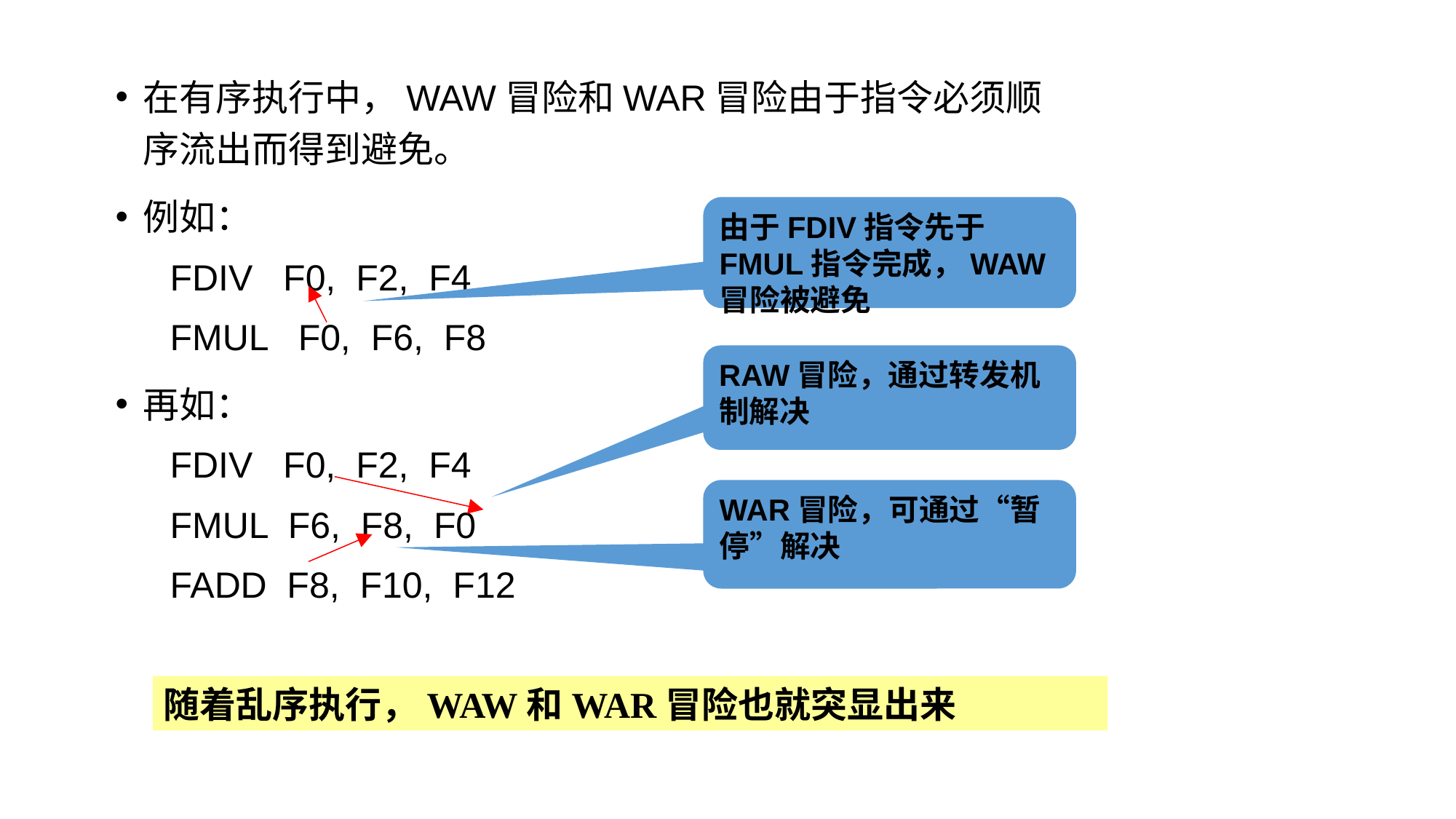

在有序执行中，WAW冒险和WAR冒险由于指令必须顺序流出而得到避免。
例如：
FDIV   F0,  F2,  F4
FMUL   F0,  F6,  F8
再如：
FDIV   F0,  F2,  F4
FMUL  F6,  F8,  F0
FADD  F8,  F10,  F12
由于FDIV指令先于FMUL指令完成，WAW冒险被避免

RAW冒险，通过转发机制解决

WAR冒险，可通过“暂停”解决

随着乱序执行，WAW和WAR冒险也就突显出来